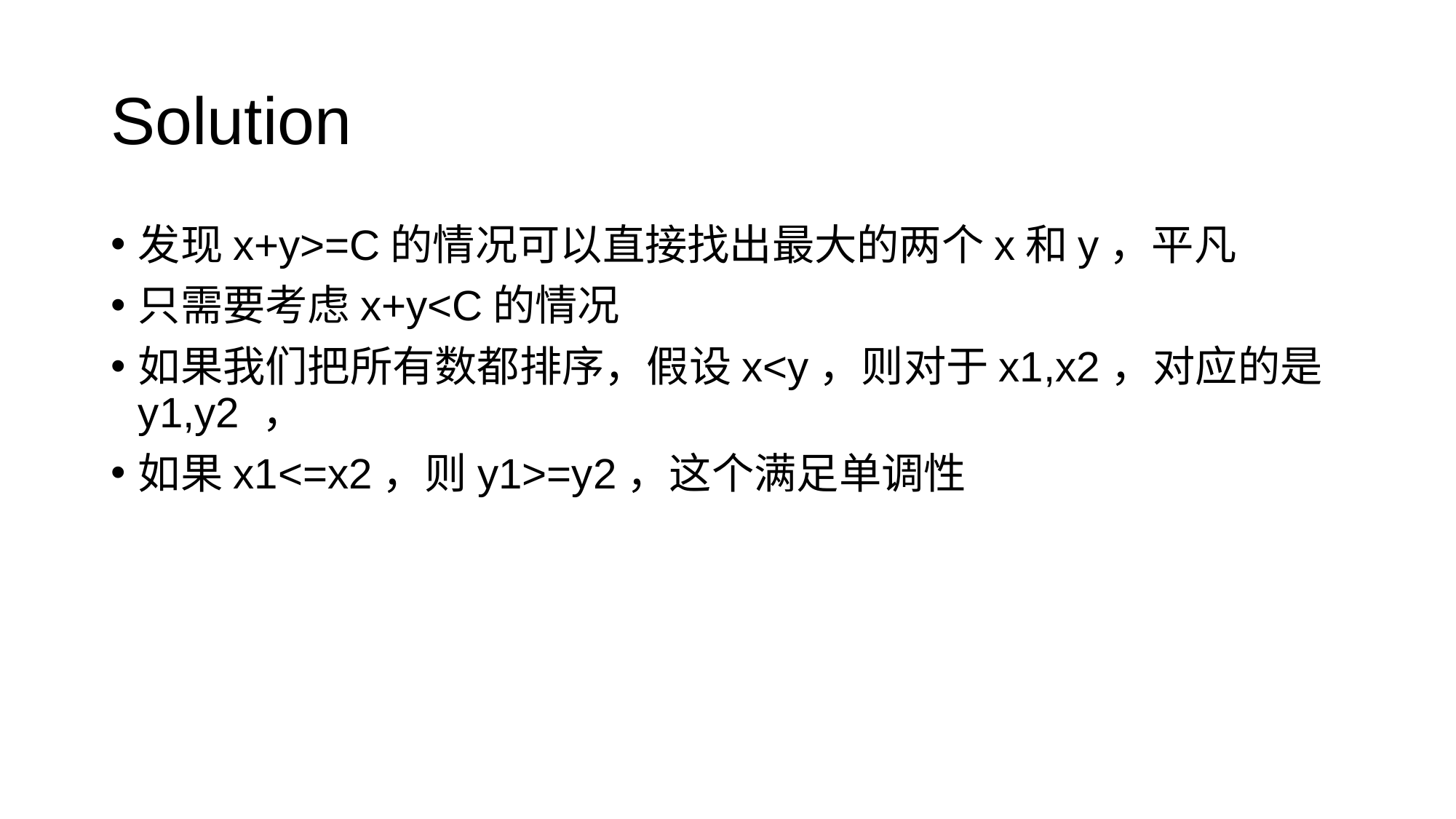

# Solution
发现x+y>=C的情况可以直接找出最大的两个x和y，平凡
只需要考虑x+y<C的情况
如果我们把所有数都排序，假设x<y，则对于x1,x2，对应的是y1,y2 ，
如果x1<=x2，则y1>=y2，这个满足单调性